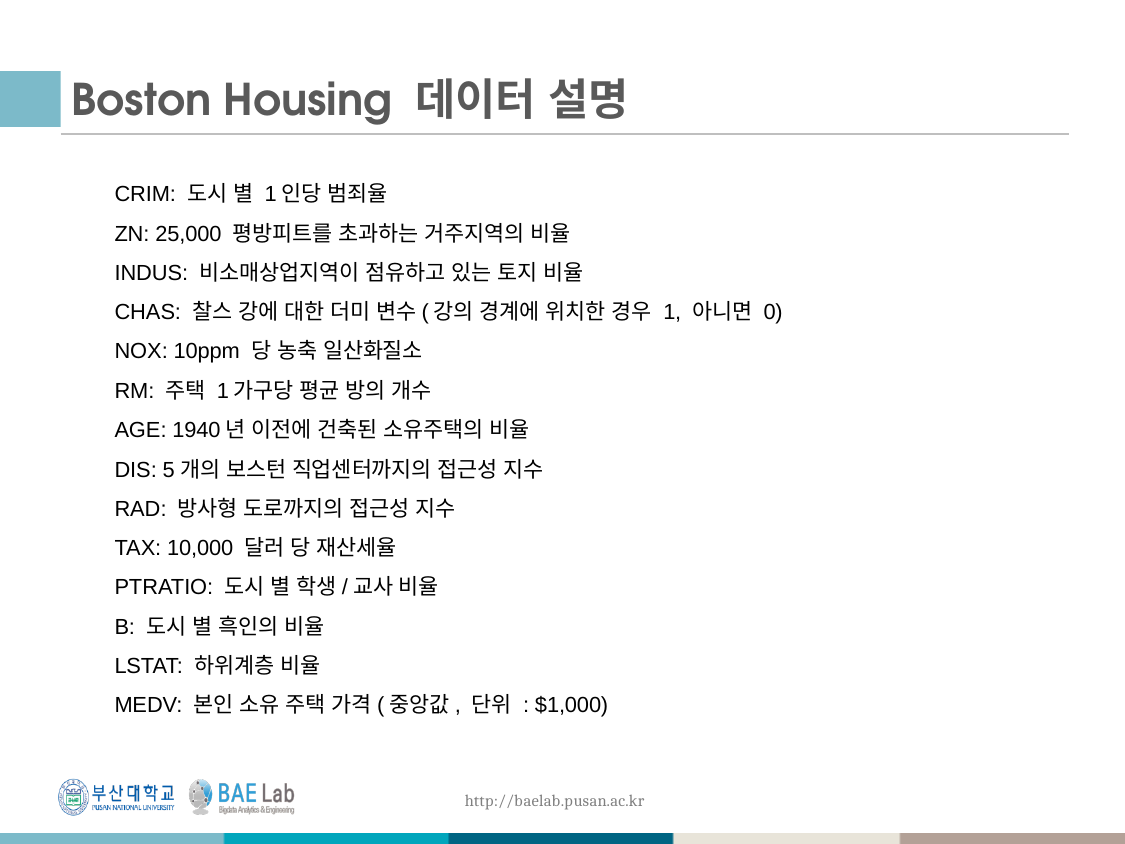

# Boston Housing 데이터 설명
CRIM: 도시 별 1인당 범죄율
ZN: 25,000 평방피트를 초과하는 거주지역의 비율
INDUS: 비소매상업지역이 점유하고 있는 토지 비율
CHAS: 찰스 강에 대한 더미 변수(강의 경계에 위치한 경우 1, 아니면 0)
NOX: 10ppm 당 농축 일산화질소
RM: 주택 1가구당 평균 방의 개수
AGE: 1940년 이전에 건축된 소유주택의 비율
DIS: 5개의 보스턴 직업센터까지의 접근성 지수
RAD: 방사형 도로까지의 접근성 지수
TAX: 10,000 달러 당 재산세율
PTRATIO: 도시 별 학생/교사 비율
B: 도시 별 흑인의 비율
LSTAT: 하위계층 비율
MEDV: 본인 소유 주택 가격(중앙값, 단위 : $1,000)